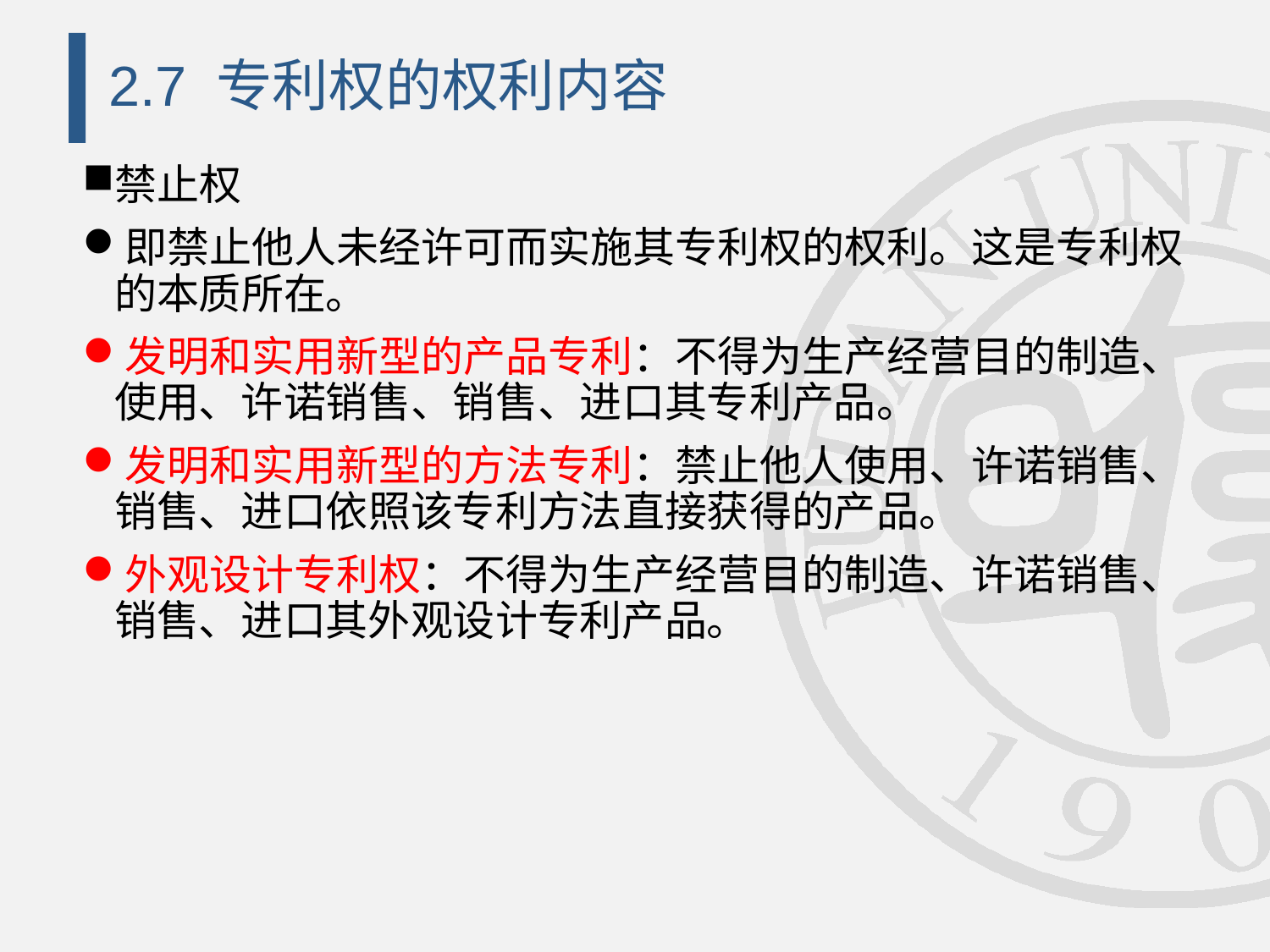

# 2.7 专利权的权利内容
禁止权
即禁止他人未经许可而实施其专利权的权利。这是专利权的本质所在。
发明和实用新型的产品专利：不得为生产经营目的制造、使用、许诺销售、销售、进口其专利产品。
发明和实用新型的方法专利：禁止他人使用、许诺销售、销售、进口依照该专利方法直接获得的产品。
外观设计专利权：不得为生产经营目的制造、许诺销售、销售、进口其外观设计专利产品。